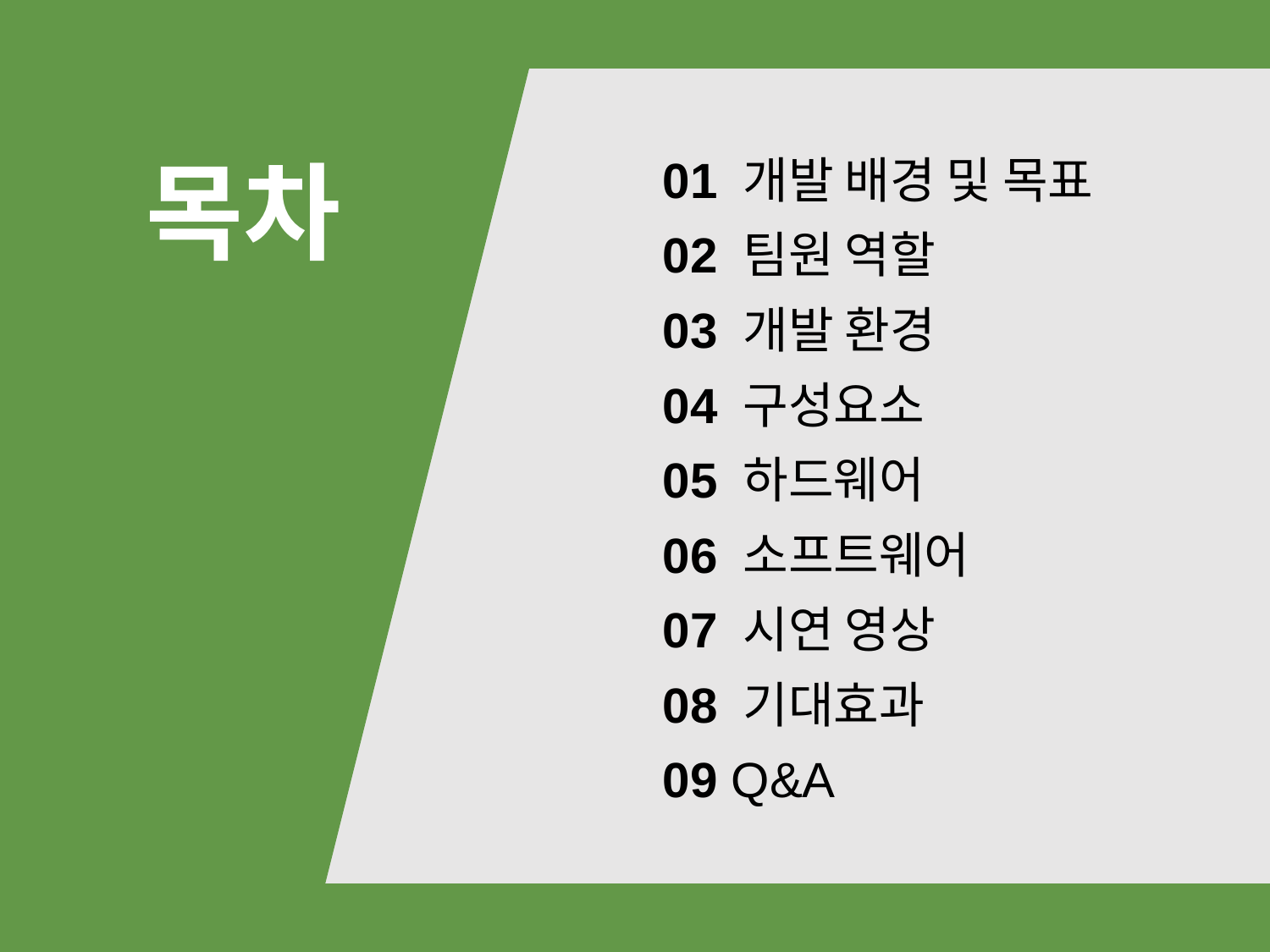

목차
01 개발 배경 및 목표
02 팀원 역할
03 개발 환경
04 구성요소
05 하드웨어
06 소프트웨어
07 시연 영상
08 기대효과
09 Q&A